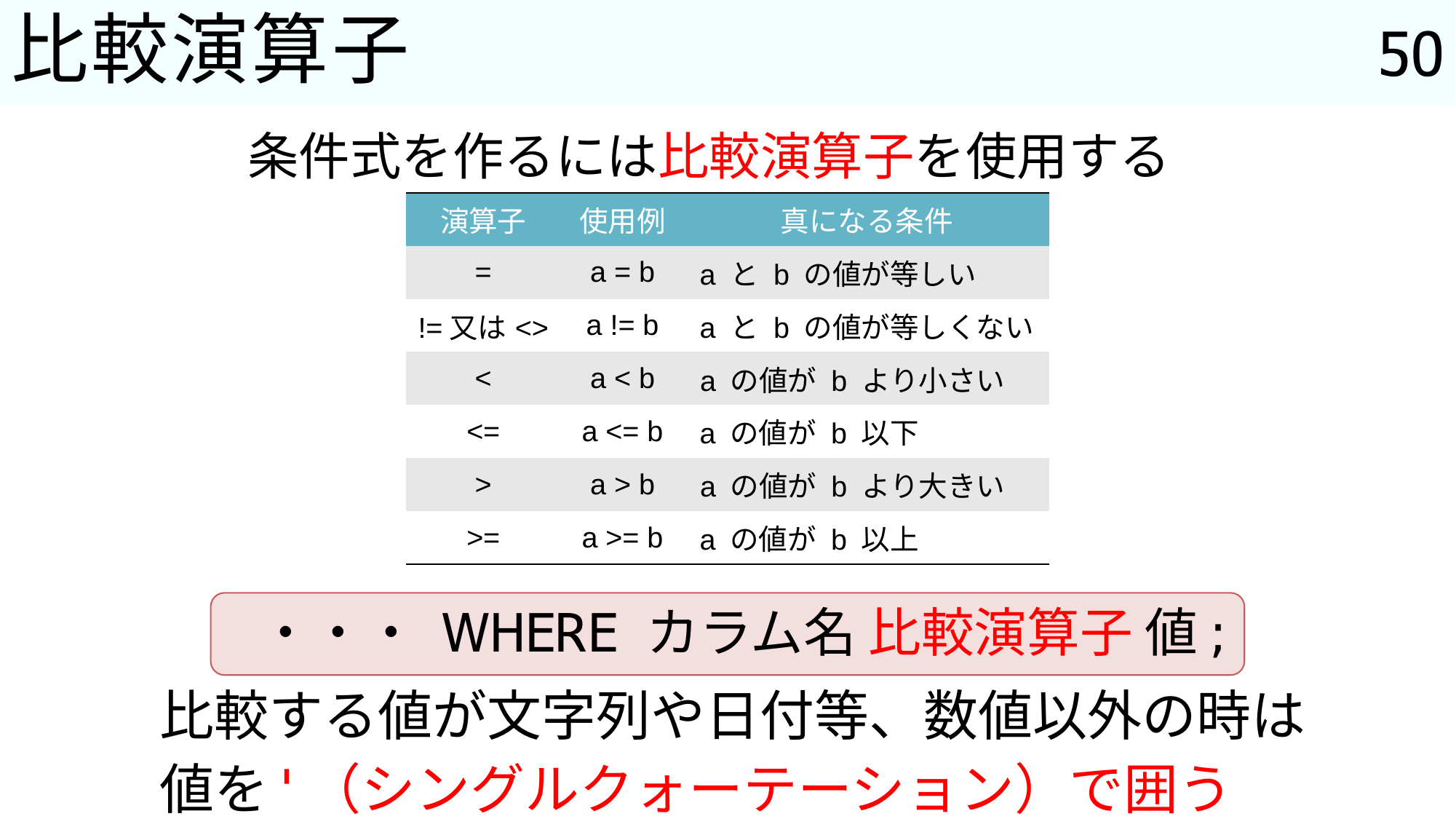

50
# 比較演算子
条件式を作るには比較演算子を使用する
| 演算子 | 使用例 | 真になる条件 |
| --- | --- | --- |
| = | a = b | a と b の値が等しい |
| !=又は<> | a != b | a と b の値が等しくない |
| < | a < b | a の値が b より小さい |
| <= | a <= b | a の値が b 以下 |
| > | a > b | a の値が b より大きい |
| >= | a >= b | a の値が b 以上 |

・・・ WHERE カラム名 比較演算子 値;
比較する値が文字列や日付等、数値以外の時は
値を'（シングルクォーテーション）で囲う